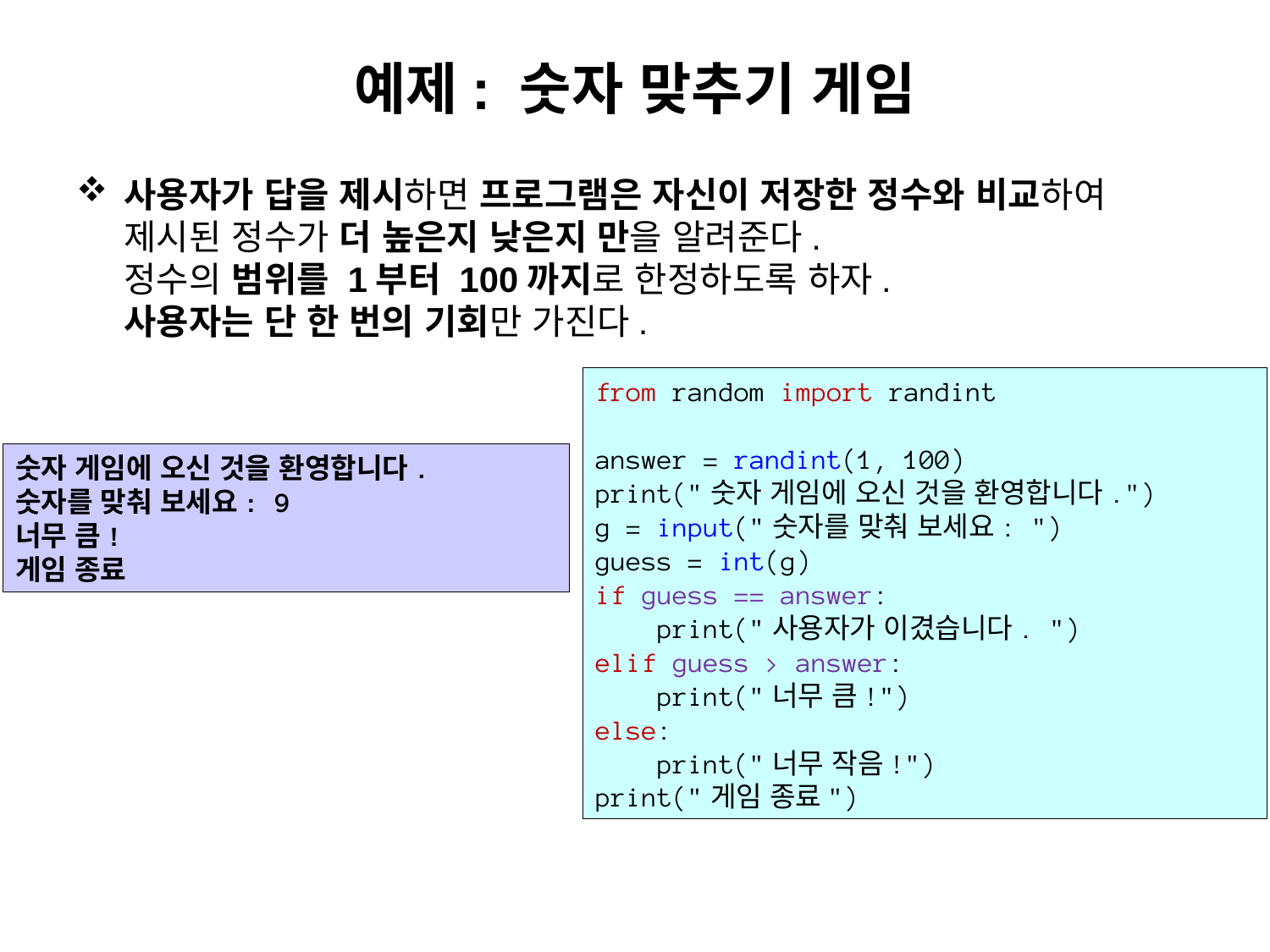

# 예제: 숫자 맞추기 게임
사용자가 답을 제시하면 프로그램은 자신이 저장한 정수와 비교하여 제시된 정수가 더 높은지 낮은지 만을 알려준다.
정수의 범위를 1부터 100까지로 한정하도록 하자.
사용자는 단 한 번의 기회만 가진다.

from random import randint

answer = randint(1, 100)
print("숫자 게임에 오신 것을 환영합니다.")
g = input("숫자를 맞춰 보세요: ")
guess = int(g)
if guess == answer:
    print("사용자가 이겼습니다. ")
elif guess > answer:
    print("너무 큼!")
else:
    print("너무 작음!")
print("게임 종료")
숫자 게임에 오신 것을 환영합니다.
숫자를 맞춰 보세요: 9
너무 큼!
게임 종료